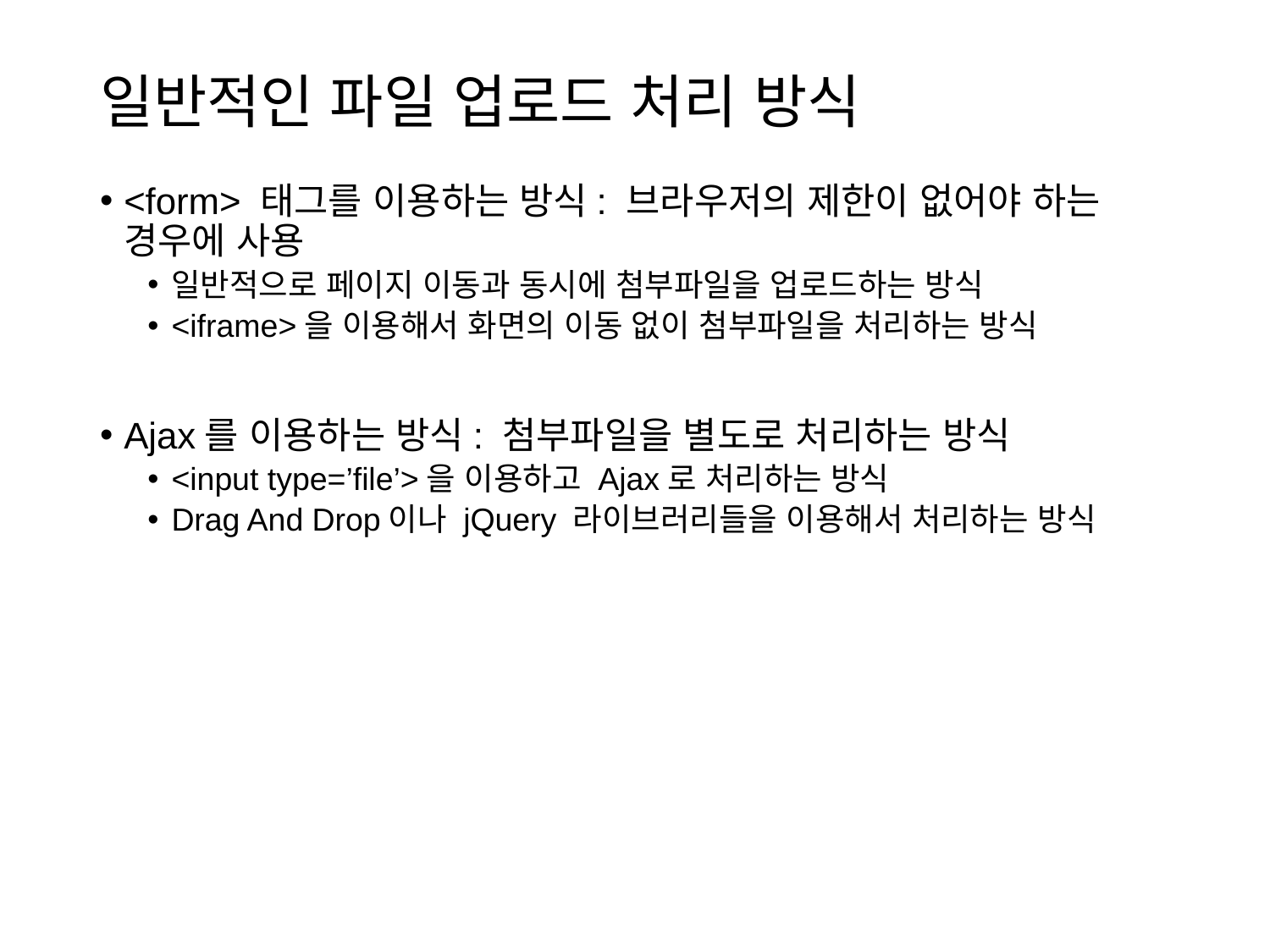

# 일반적인 파일 업로드 처리 방식
<form> 태그를 이용하는 방식: 브라우저의 제한이 없어야 하는 경우에 사용
일반적으로 페이지 이동과 동시에 첨부파일을 업로드하는 방식
<iframe>을 이용해서 화면의 이동 없이 첨부파일을 처리하는 방식

Ajax를 이용하는 방식: 첨부파일을 별도로 처리하는 방식
<input type=’file’>을 이용하고 Ajax로 처리하는 방식
Drag And Drop이나 jQuery 라이브러리들을 이용해서 처리하는 방식